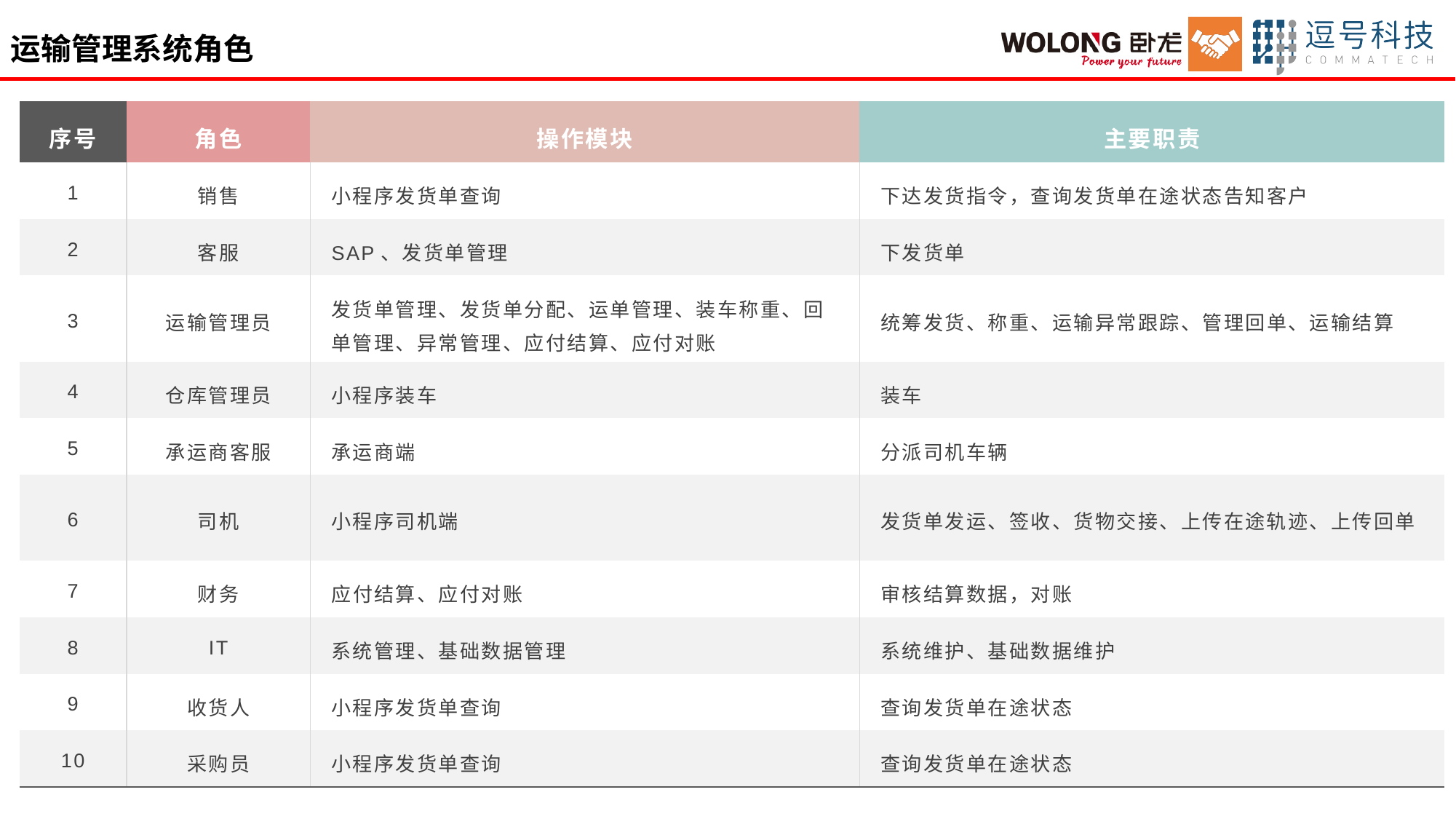

项目实施范围
运输管理系统角色

| 序号 | 角色 | 操作模块 | 主要职责 |
| --- | --- | --- | --- |
| 1 | 销售 | 小程序发货单查询 | 下达发货指令，查询发货单在途状态告知客户 |
| 2 | 客服 | SAP、发货单管理 | 下发货单 |
| 3 | 运输管理员 | 发货单管理、发货单分配、运单管理、装车称重、回单管理、异常管理、应付结算、应付对账 | 统筹发货、称重、运输异常跟踪、管理回单、运输结算 |
| 4 | 仓库管理员 | 小程序装车 | 装车 |
| 5 | 承运商客服 | 承运商端 | 分派司机车辆 |
| 6 | 司机 | 小程序司机端 | 发货单发运、签收、货物交接、上传在途轨迹、上传回单 |
| 7 | 财务 | 应付结算、应付对账 | 审核结算数据，对账 |
| 8 | IT | 系统管理、基础数据管理 | 系统维护、基础数据维护 |
| 9 | 收货人 | 小程序发货单查询 | 查询发货单在途状态 |
| 10 | 采购员 | 小程序发货单查询 | 查询发货单在途状态 |